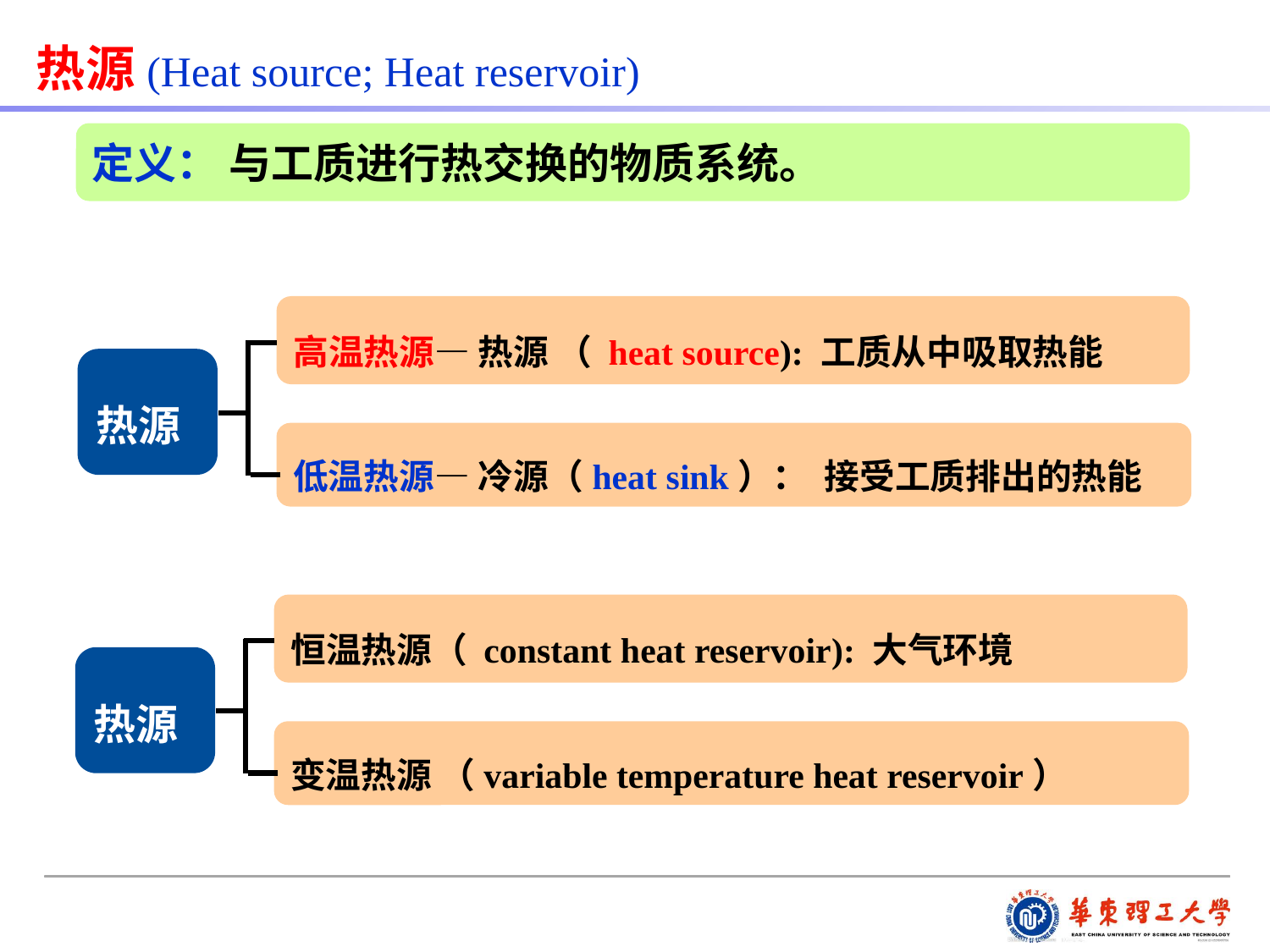

热源(Heat source; Heat reservoir)
定义： 与工质进行热交换的物质系统。
高温热源— 热源 （ heat source): 工质从中吸取热能
热源
低温热源— 冷源（heat sink）：  接受工质排出的热能
恒温热源（ constant heat reservoir): 大气环境
热源
变温热源 （variable temperature heat reservoir）